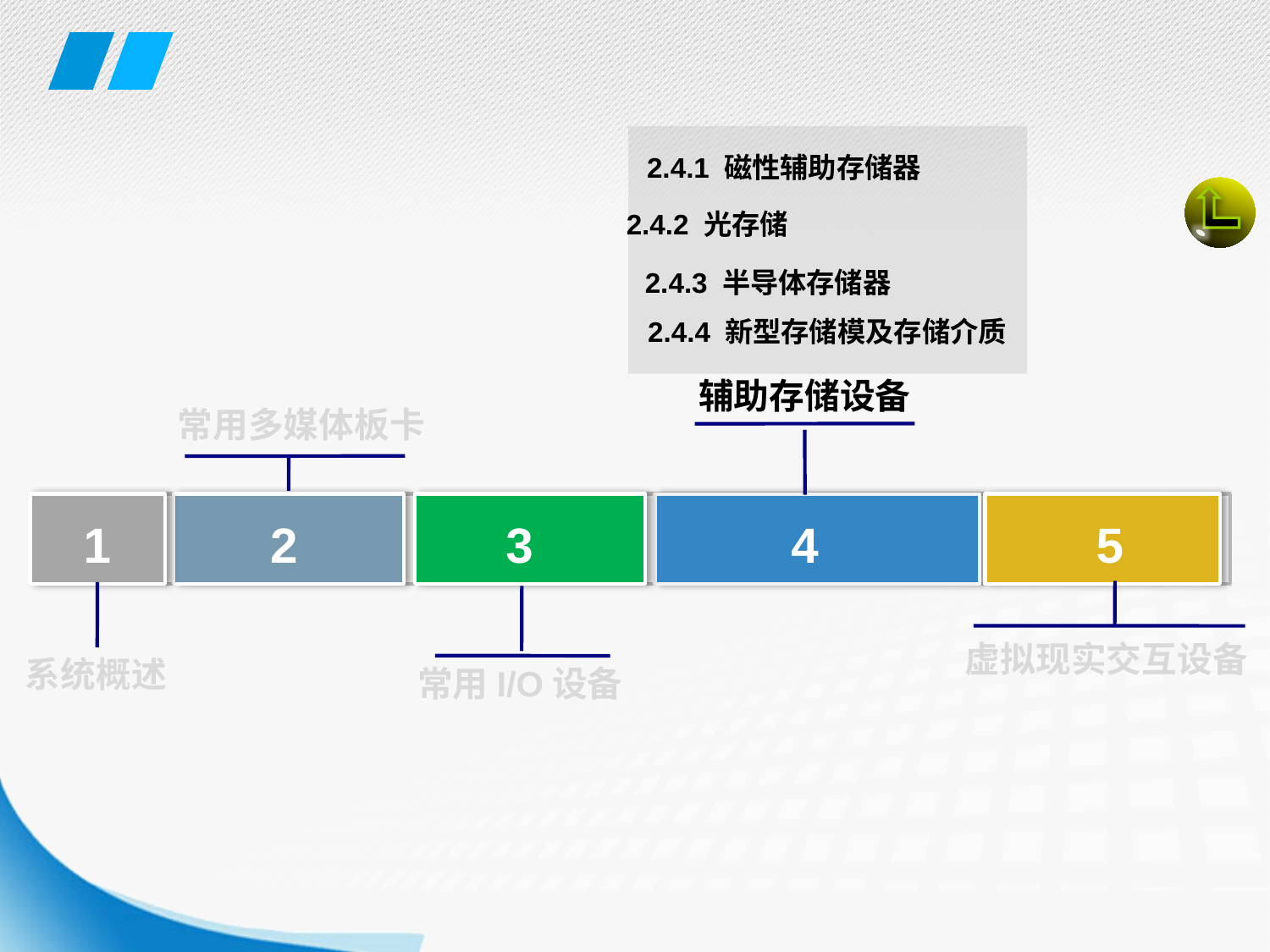

2.4.1 磁性辅助存储器
2.4.2 光存储
2.4.3 半导体存储器
2.4.4 新型存储模及存储介质

辅助存储设备
常用多媒体板卡

1
2
3
4
5

虚拟现实交互设备
系统概述

常用I/O设备